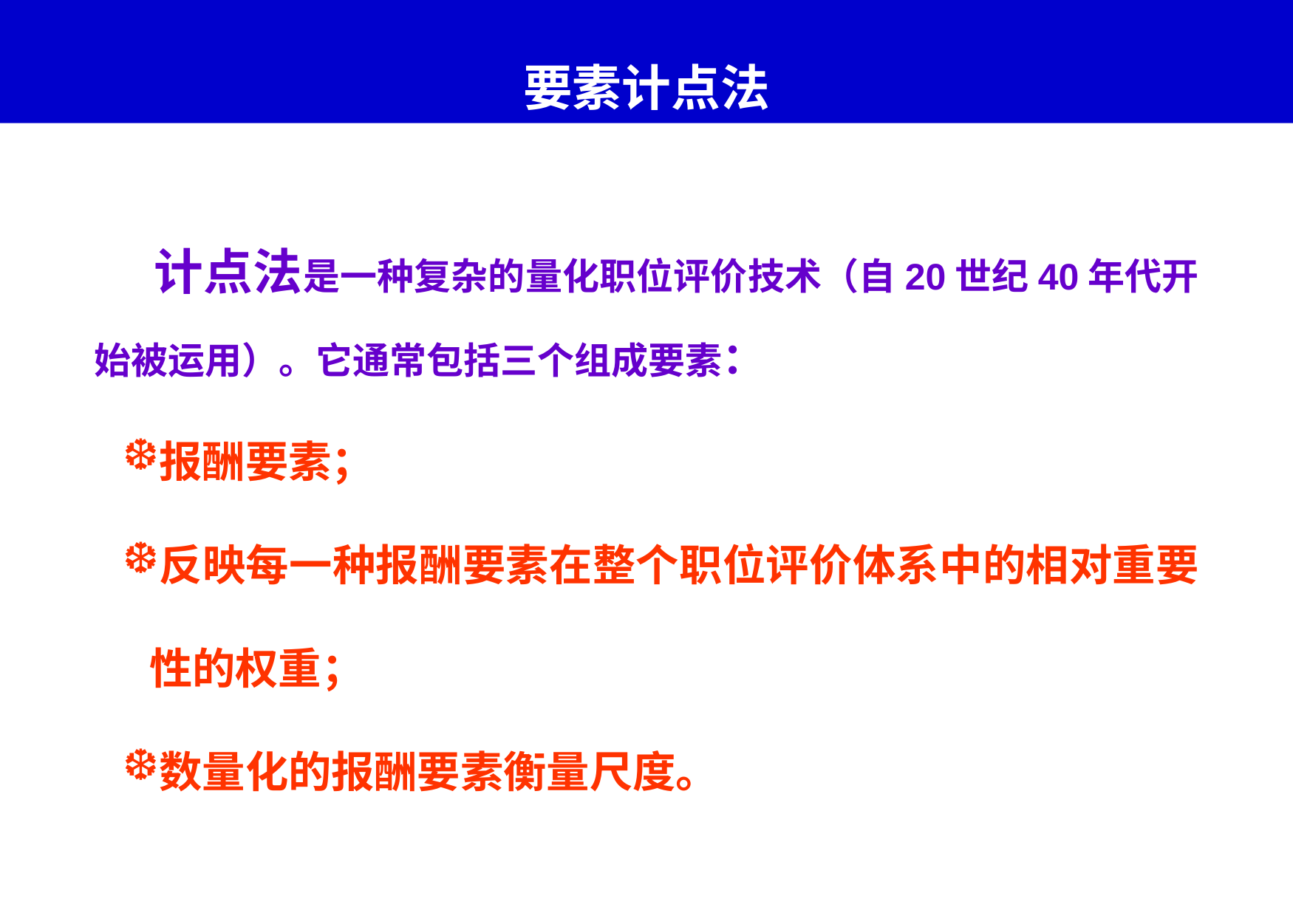

# 要素计点法
     计点法是一种复杂的量化职位评价技术（自20世纪40年代开始被运用）。它通常包括三个组成要素：
报酬要素；
反映每一种报酬要素在整个职位评价体系中的相对重要性的权重；
数量化的报酬要素衡量尺度。